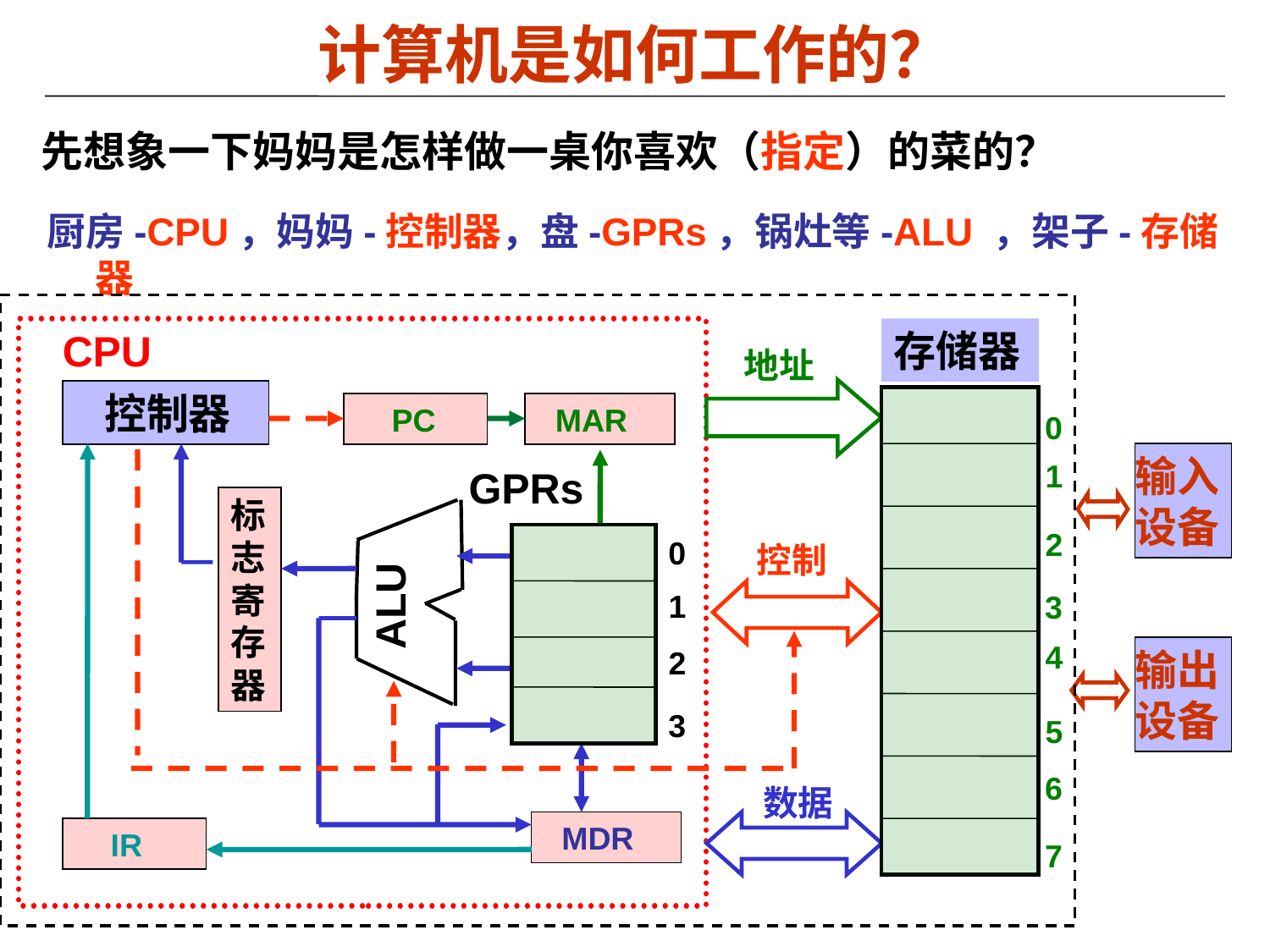

# 计算机是如何工作的？
先想象一下妈妈是怎样做一桌你喜欢（指定）的菜的？

厨房-CPU，妈妈-控制器，盘-GPRs，锅灶等-ALU ，架子-存储器

CPU
存储器

0
1
2
3
4
5
6
7

地址

控制

数据

  控制器
    PC
  MAR

输入
设备

GPRs

0
1
2
3

标
志
寄
存
器

ALU

输出
设备

  MDR
    IR